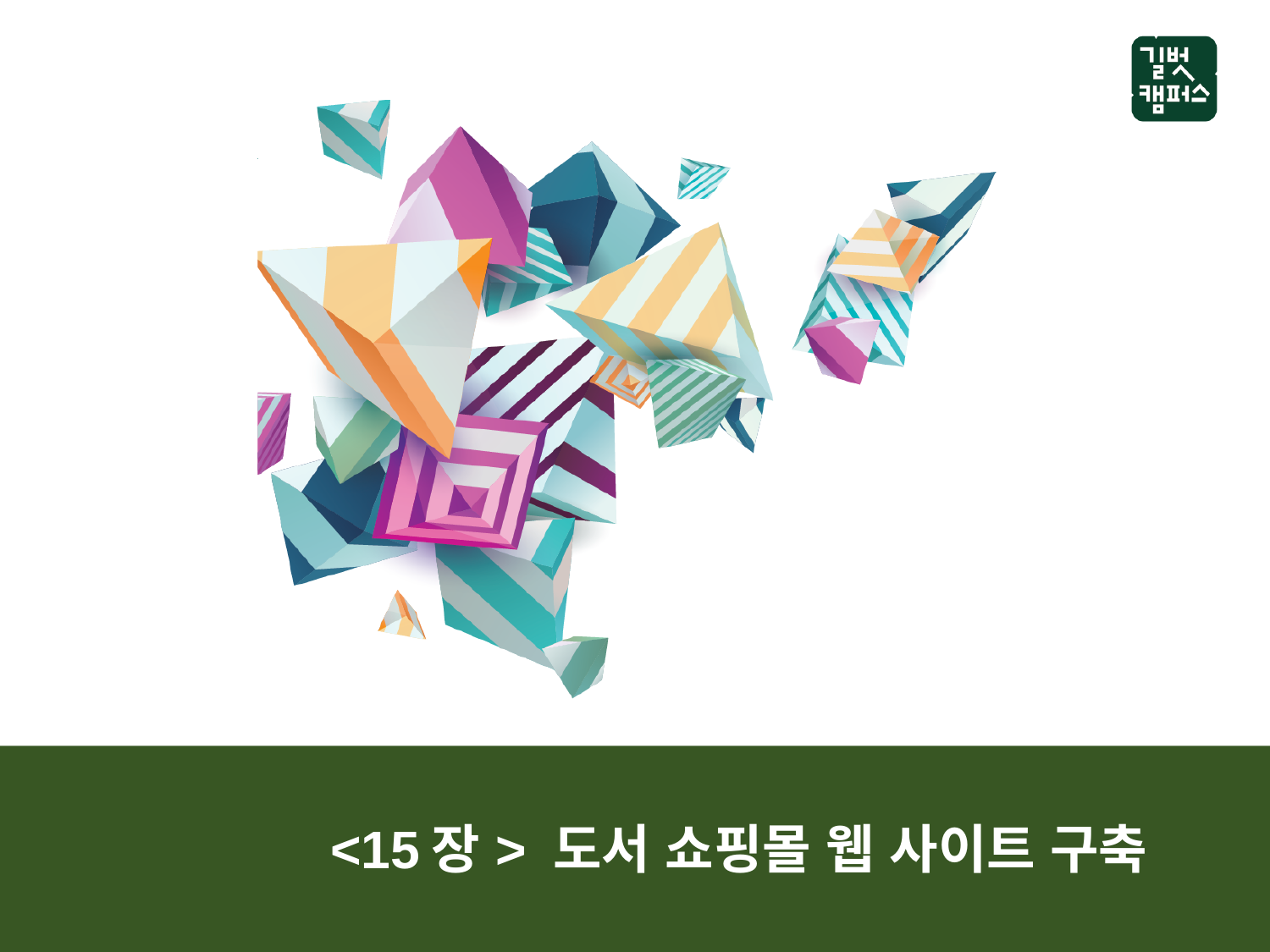

<15장> 도서 쇼핑몰 웹 사이트 구축
<1장> 전기의 기본 개념과 팅커캐드